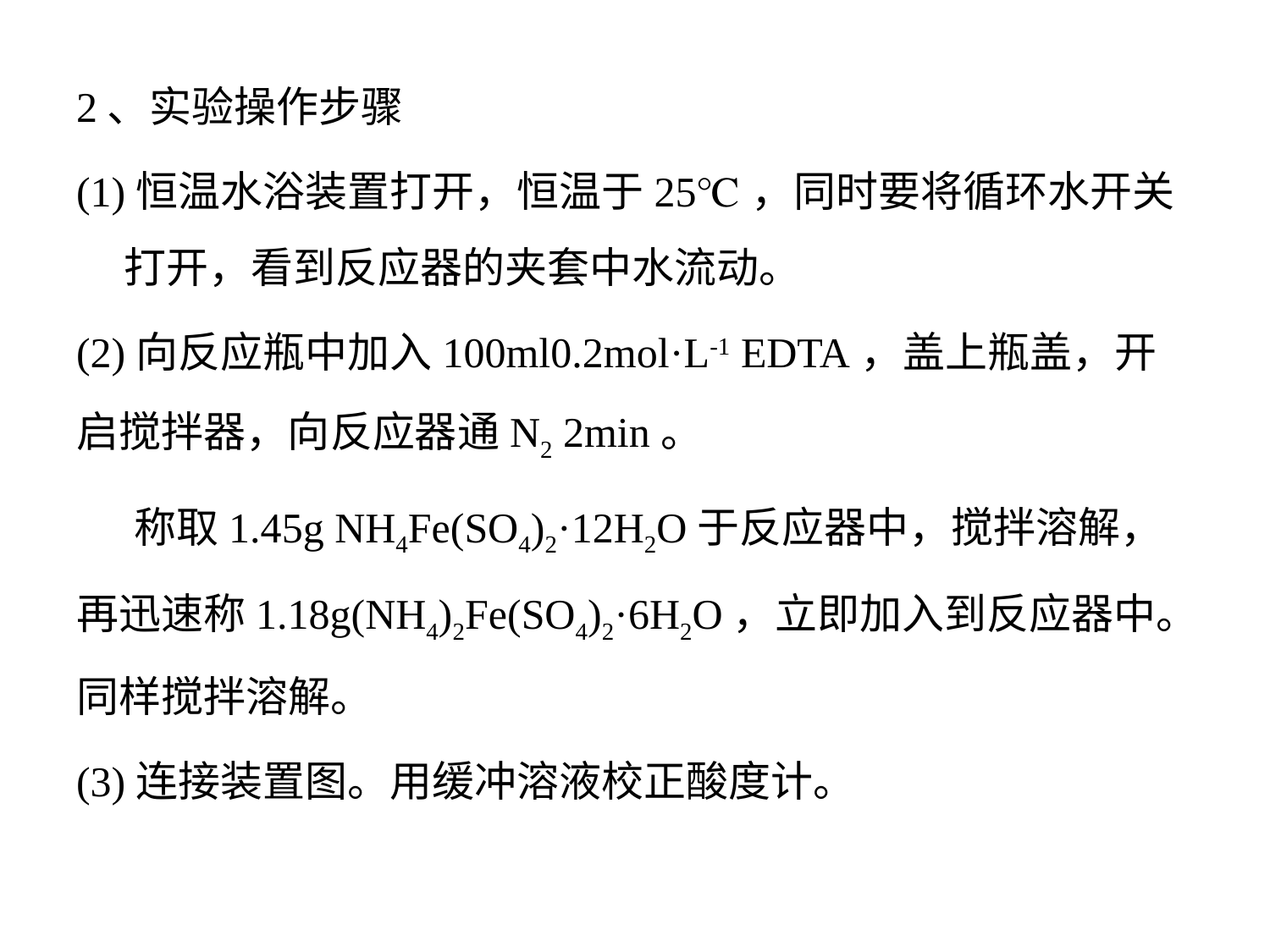

2、实验操作步骤
(1)恒温水浴装置打开，恒温于25℃，同时要将循环水开关  打开，看到反应器的夹套中水流动。
(2)向反应瓶中加入100ml0.2mol·L-1 EDTA，盖上瓶盖，开启搅拌器，向反应器通N2 2min。
     称取1.45g NH4Fe(SO4)2·12H2O于反应器中，搅拌溶解，再迅速称1.18g(NH4)2Fe(SO4)2·6H2O，立即加入到反应器中。同样搅拌溶解。
(3)连接装置图。用缓冲溶液校正酸度计。